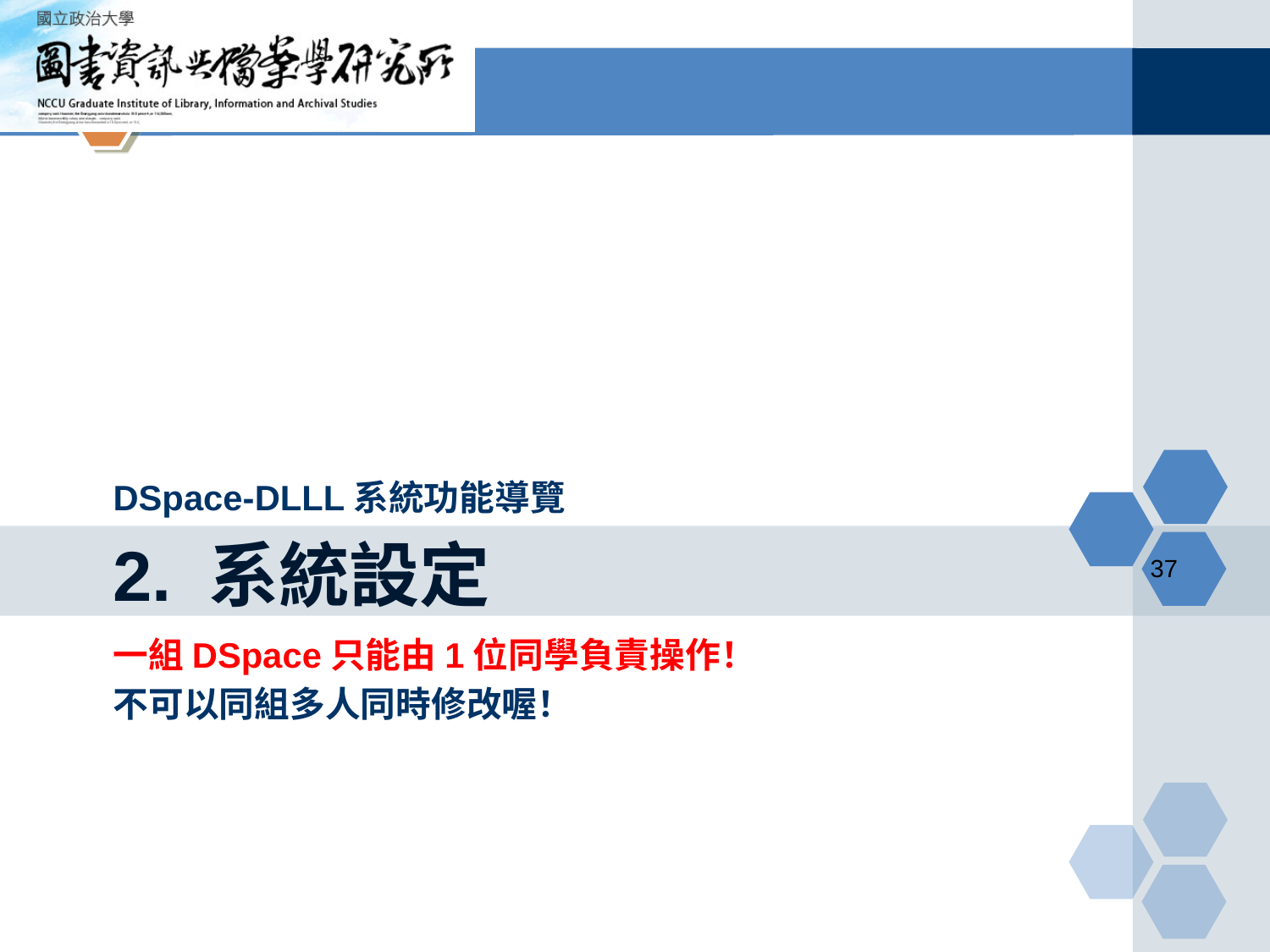

DSpace-DLLL系統功能導覽
# 2. 系統設定
37
一組DSpace只能由1位同學負責操作！
不可以同組多人同時修改喔！